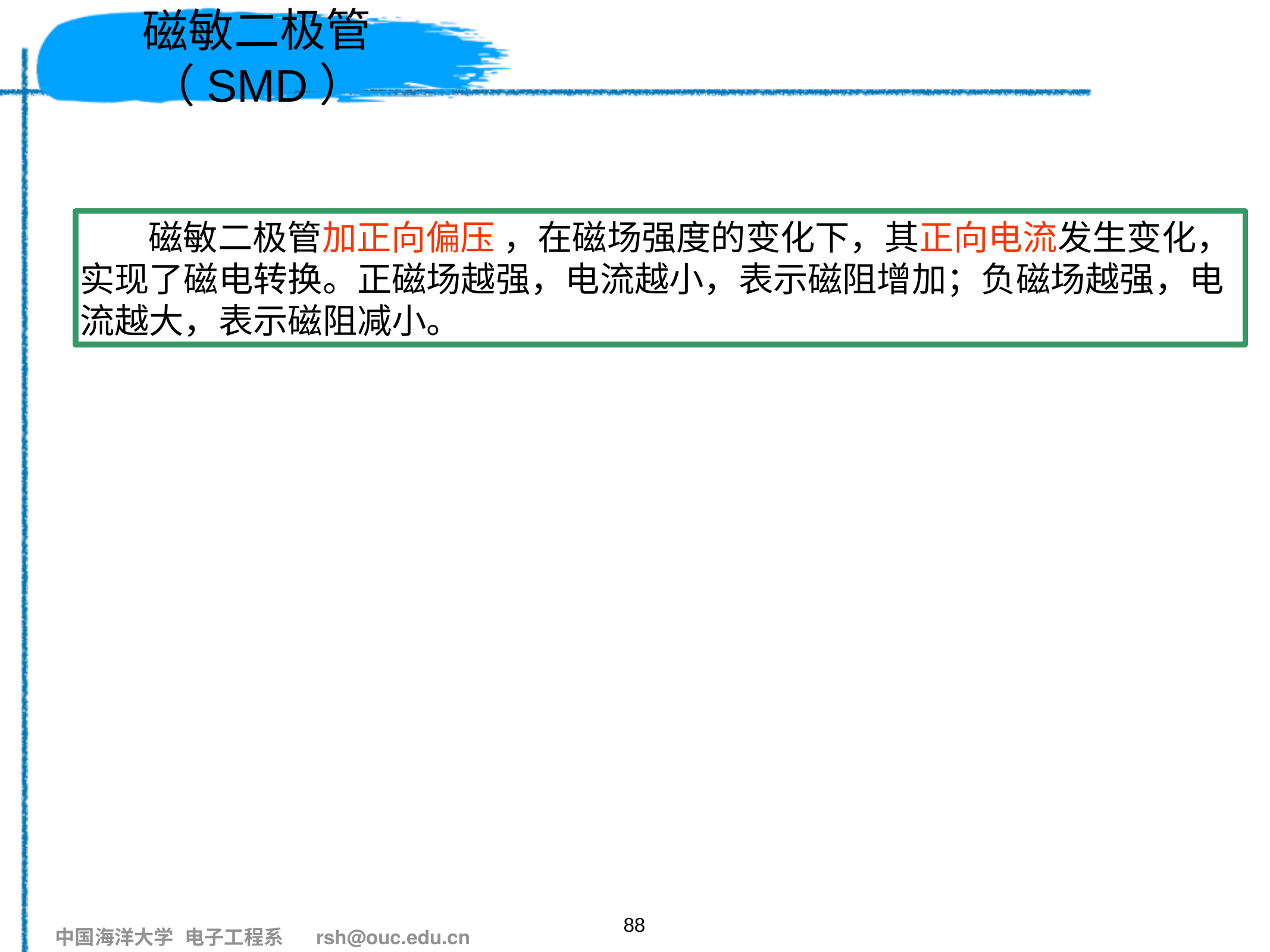

# 磁敏二极管（SMD）
       磁敏二极管加正向偏压 ，在磁场强度的变化下，其正向电流发生变化，实现了磁电转换。正磁场越强，电流越小，表示磁阻增加；负磁场越强，电流越大，表示磁阻减小。
88